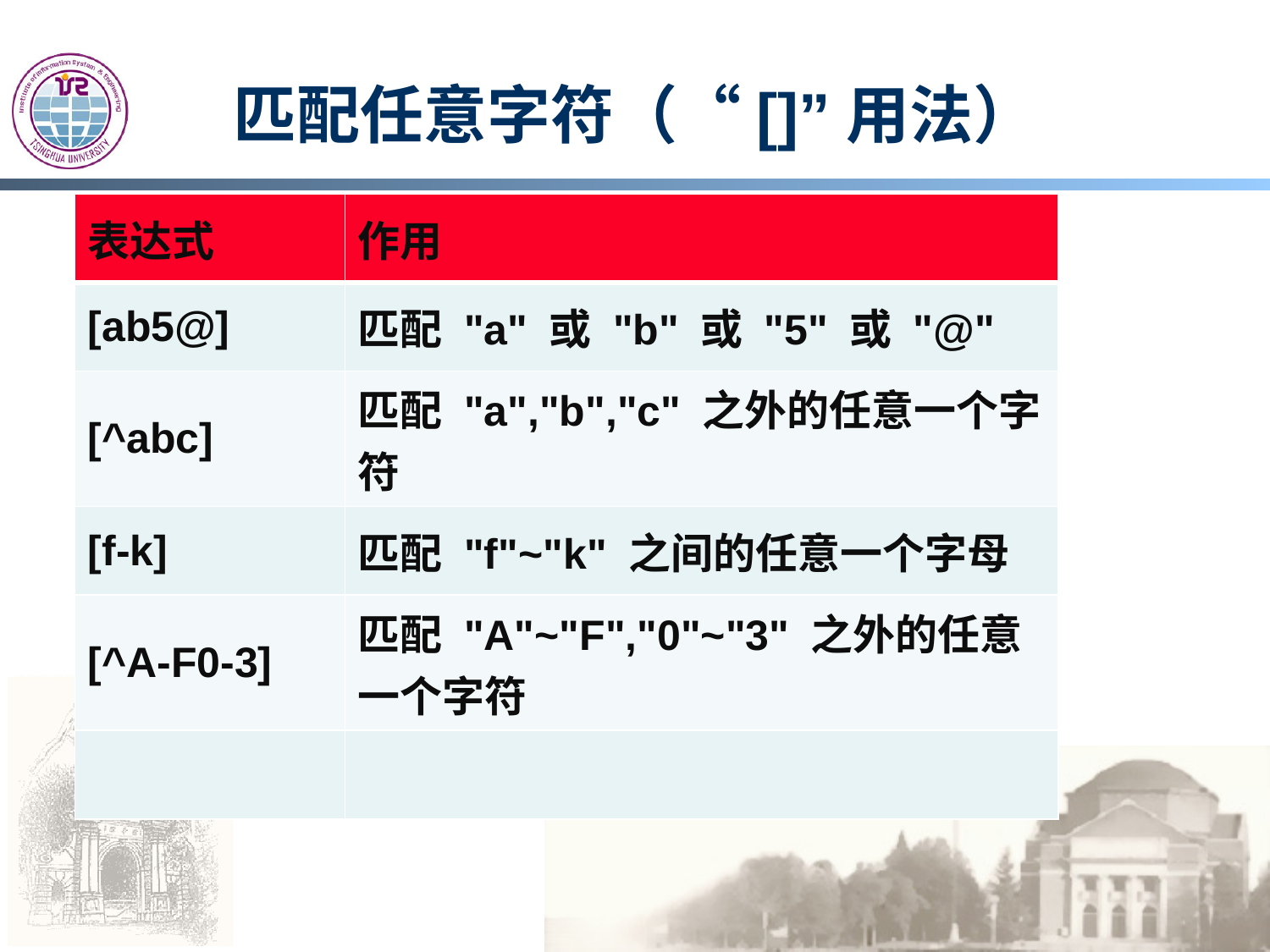

# 匹配任意字符（“[]”用法）
| 表达式 | 作用 |
| --- | --- |
| [ab5@] | 匹配 "a" 或 "b" 或 "5" 或 "@" |
| [^abc] | 匹配 "a","b","c" 之外的任意一个字符 |
| [f-k] | 匹配 "f"~"k" 之间的任意一个字母 |
| [^A-F0-3] | 匹配 "A"~"F","0"~"3" 之外的任意一个字符 |
|  |  |